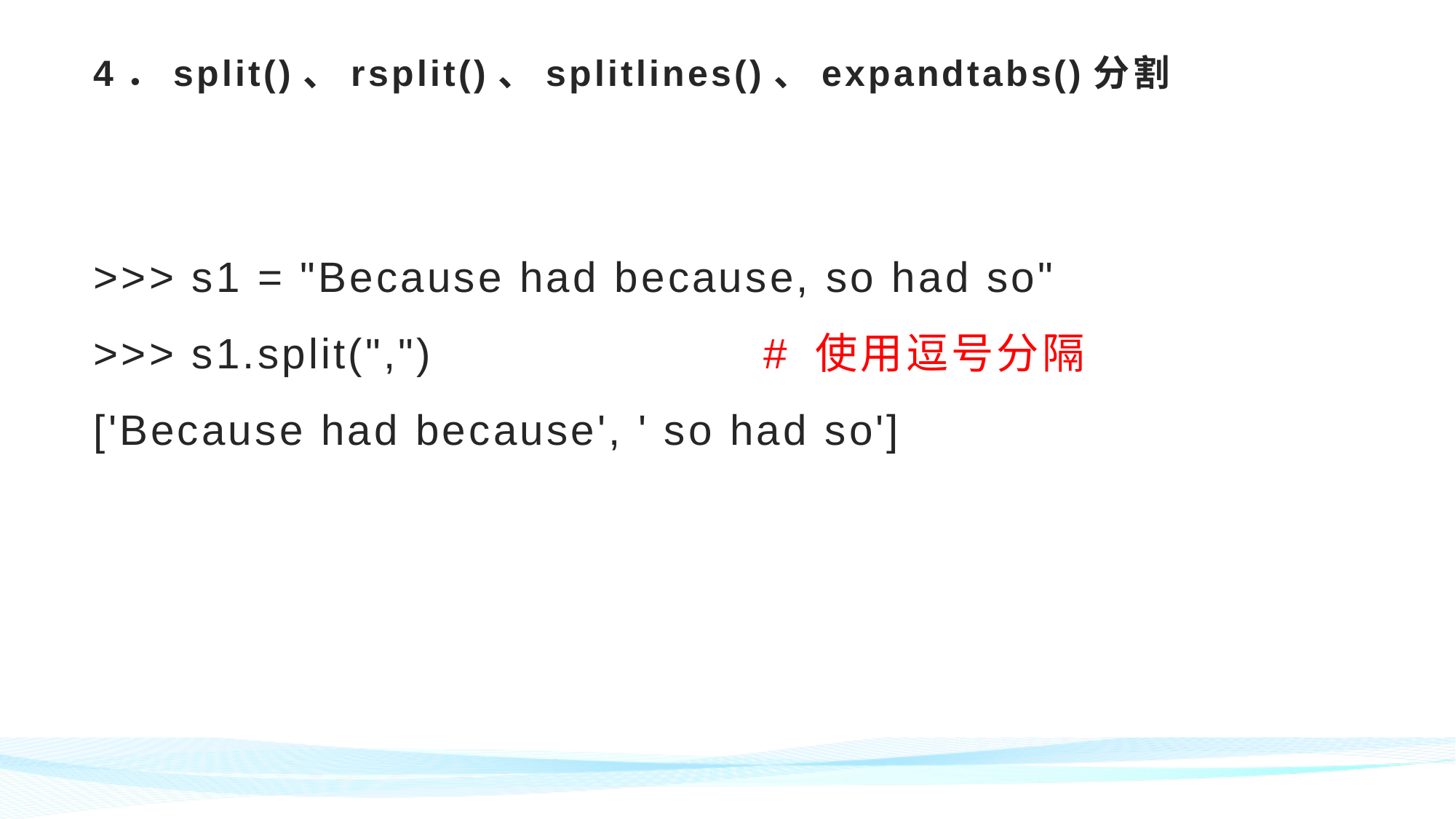

# 4．split()、rsplit()、splitlines()、expandtabs()分割 >>> s1 = "Because had because, so had so" >>> s1.split(",")                    	 # 使用逗号分隔 ['Because had because', ' so had so']